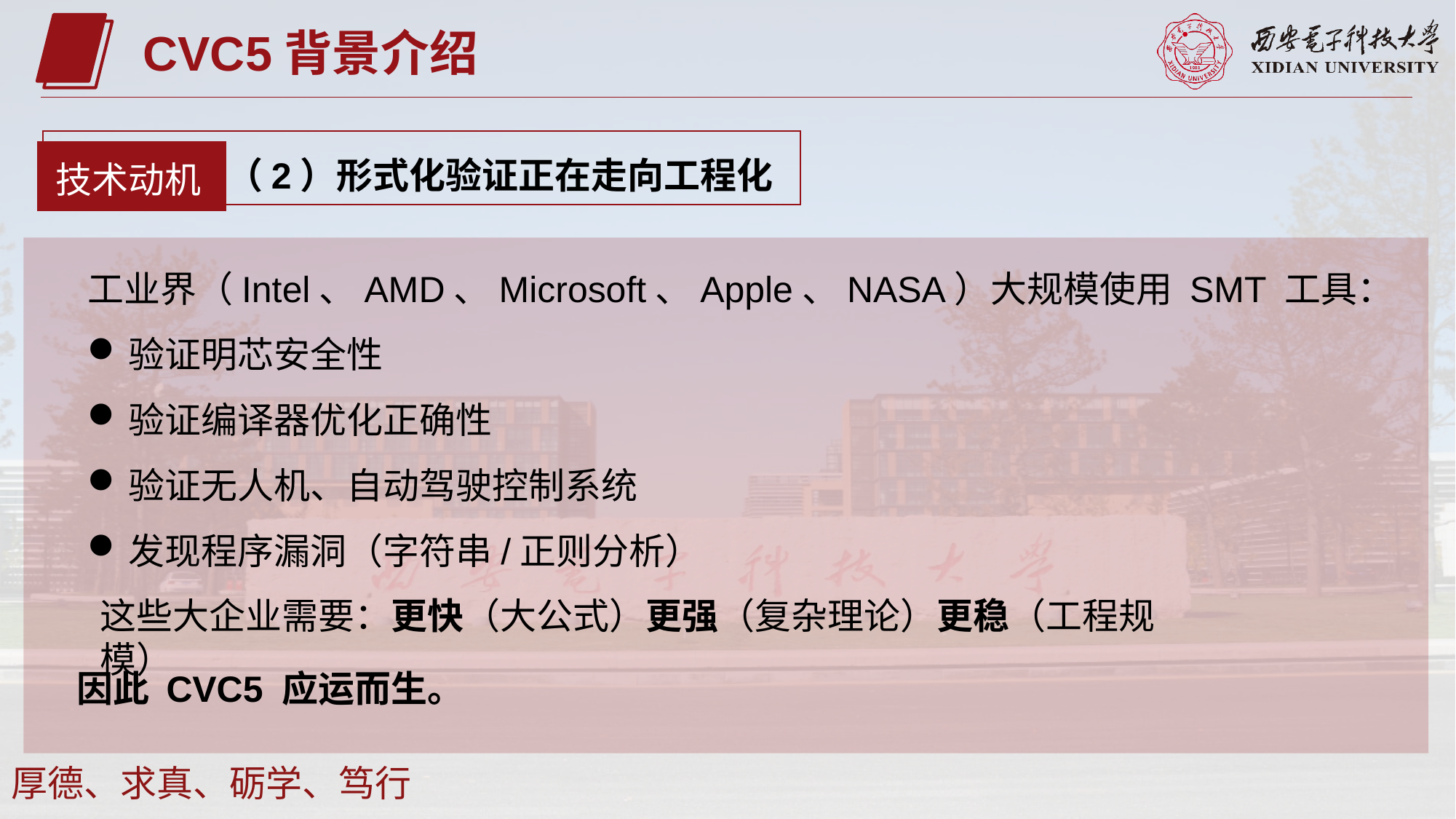

CVC5背景介绍

技术动机
（2）形式化验证正在走向工程化

工业界（Intel、AMD、Microsoft、Apple、NASA）大规模使用 SMT 工具：
验证明芯安全性
验证编译器优化正确性
验证无人机、自动驾驶控制系统
发现程序漏洞（字符串/正则分析）

这些大企业需要：更快（大公式）更强（复杂理论）更稳（工程规模）
因此 CVC5 应运而生。